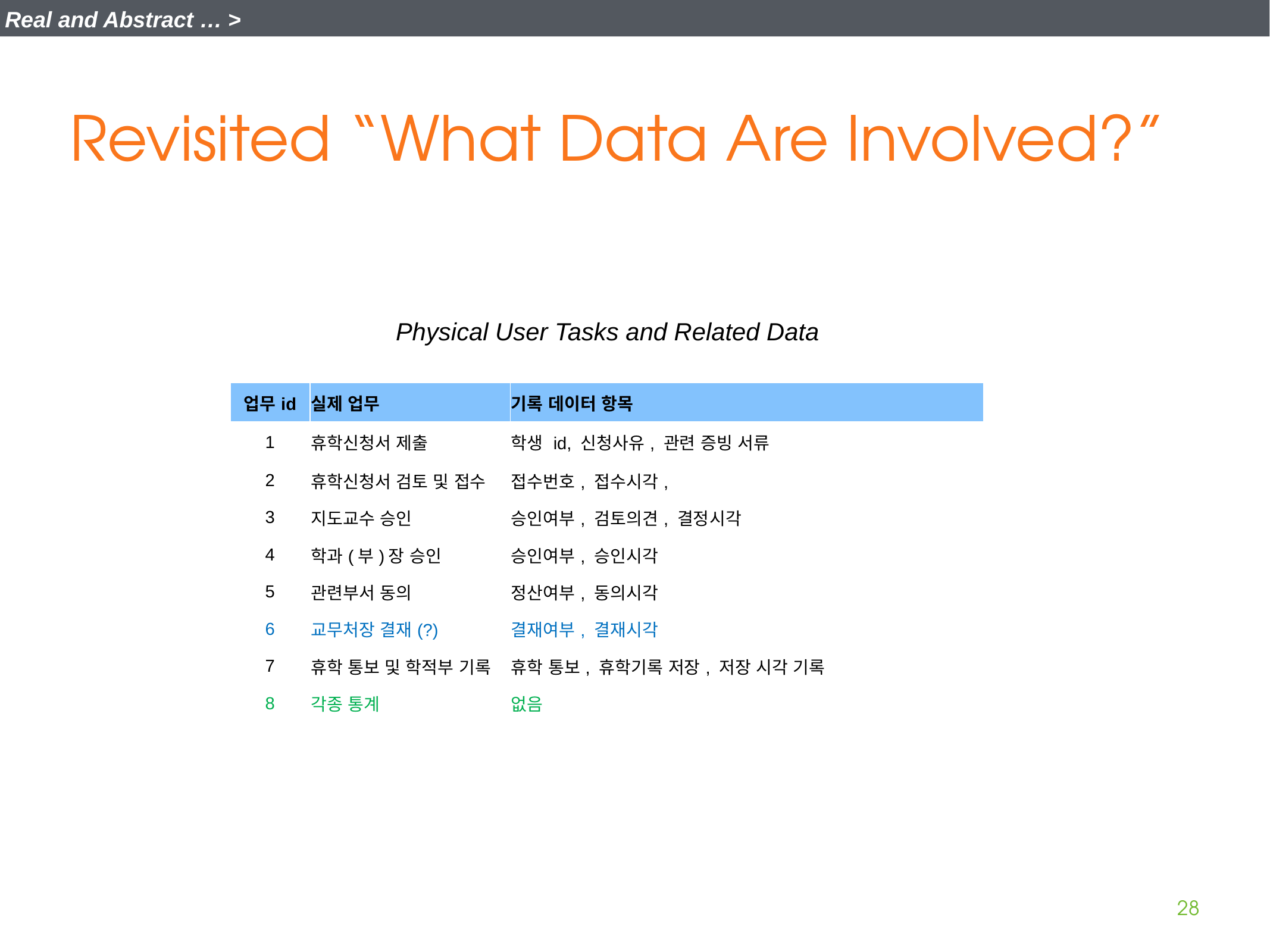

Real and Abstract … >
# Revisited “What Data Are Involved?”
Physical User Tasks and Related Data
| 업무id | 실제 업무 | 기록 데이터 항목 |
| --- | --- | --- |
| 1 | 휴학신청서 제출 | 학생 id, 신청사유, 관련 증빙 서류 |
| 2 | 휴학신청서 검토 및 접수 | 접수번호, 접수시각, |
| 3 | 지도교수 승인 | 승인여부, 검토의견, 결정시각 |
| 4 | 학과(부)장 승인 | 승인여부, 승인시각 |
| 5 | 관련부서 동의 | 정산여부, 동의시각 |
| 6 | 교무처장 결재(?) | 결재여부, 결재시각 |
| 7 | 휴학 통보 및 학적부 기록 | 휴학 통보, 휴학기록 저장, 저장 시각 기록 |
| 8 | 각종 통계 | 없음 |
28